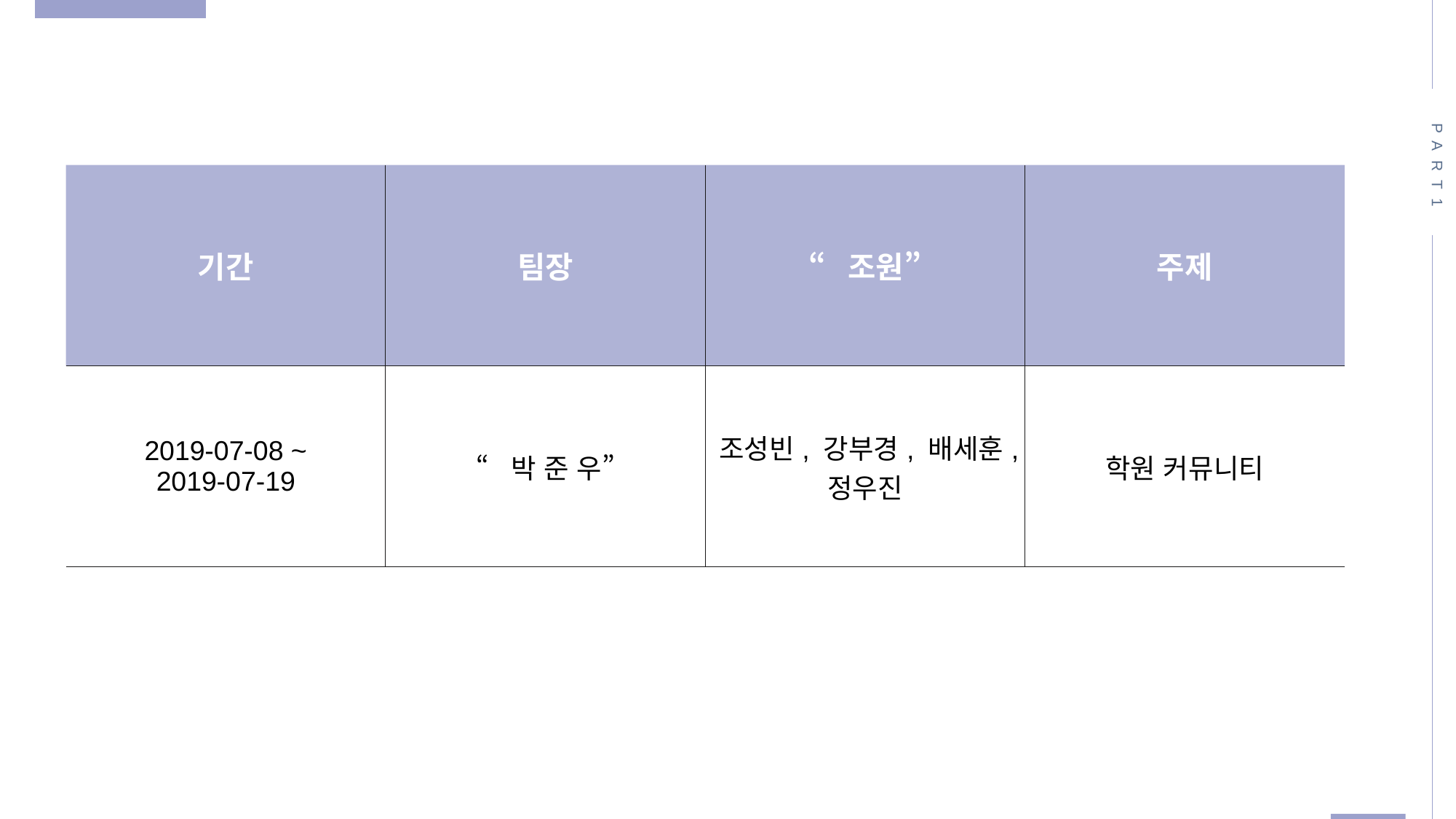

PART1
| 기간 | 팀장 | “조원” | 주제 |
| --- | --- | --- | --- |
| 2019-07-08 ~ 2019-07-19 | “박 준 우” | 조성빈, 강부경, 배세훈, 정우진 | 학원 커뮤니티 |